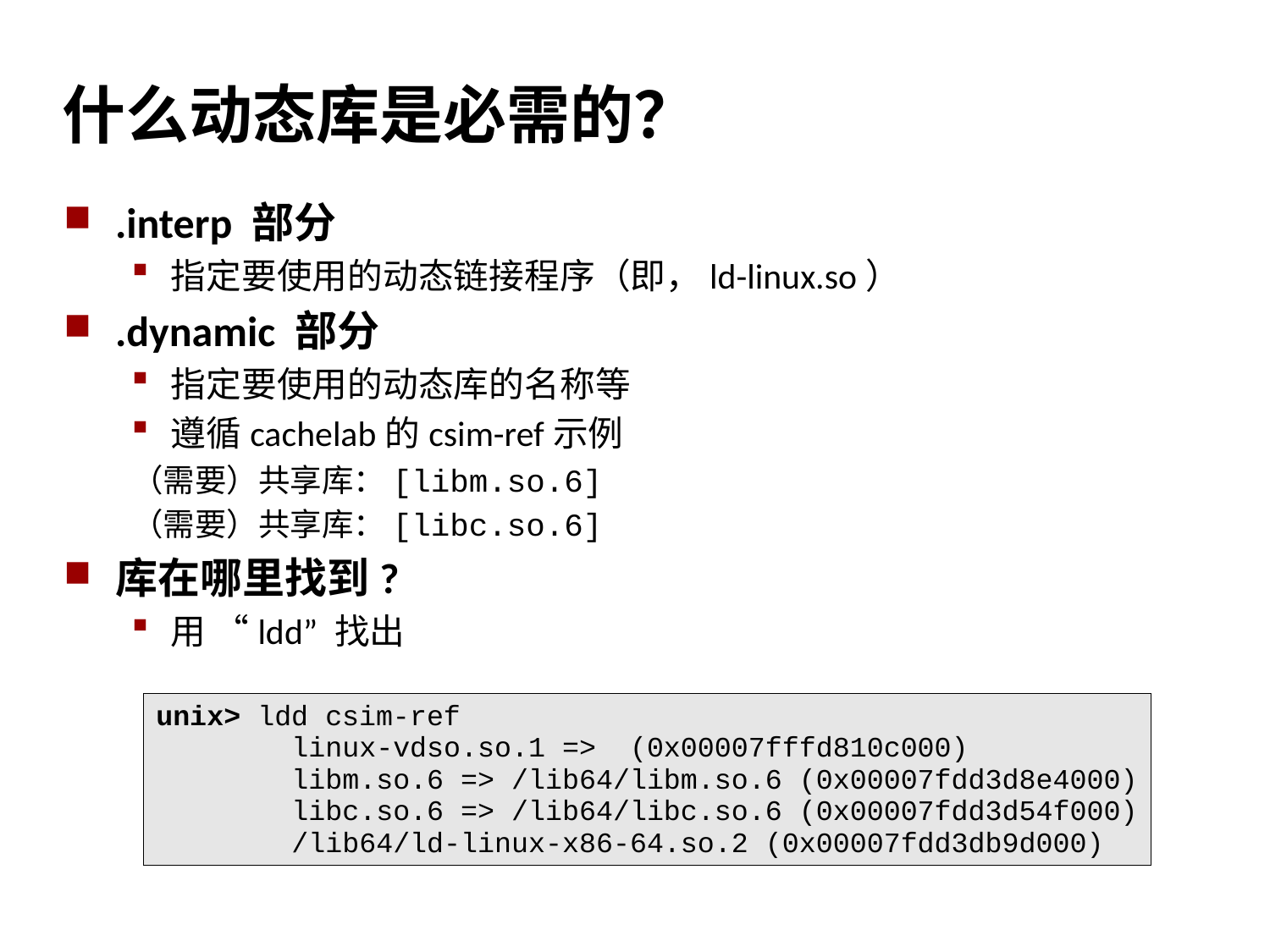

什么动态库是必需的？
.interp 部分
指定要使用的动态链接程序（即，ld-linux.so）
.dynamic 部分
指定要使用的动态库的名称等
遵循cachelab的csim-ref示例
（需要）共享库：[libm.so.6]
（需要）共享库：[libc.so.6]
库在哪里找到?
用 “ldd” 找出
unix> ldd csim-ref
        linux-vdso.so.1 =>  (0x00007fffd810c000)
        libm.so.6 => /lib64/libm.so.6 (0x00007fdd3d8e4000)
        libc.so.6 => /lib64/libc.so.6 (0x00007fdd3d54f000)
        /lib64/ld-linux-x86-64.so.2 (0x00007fdd3db9d000)